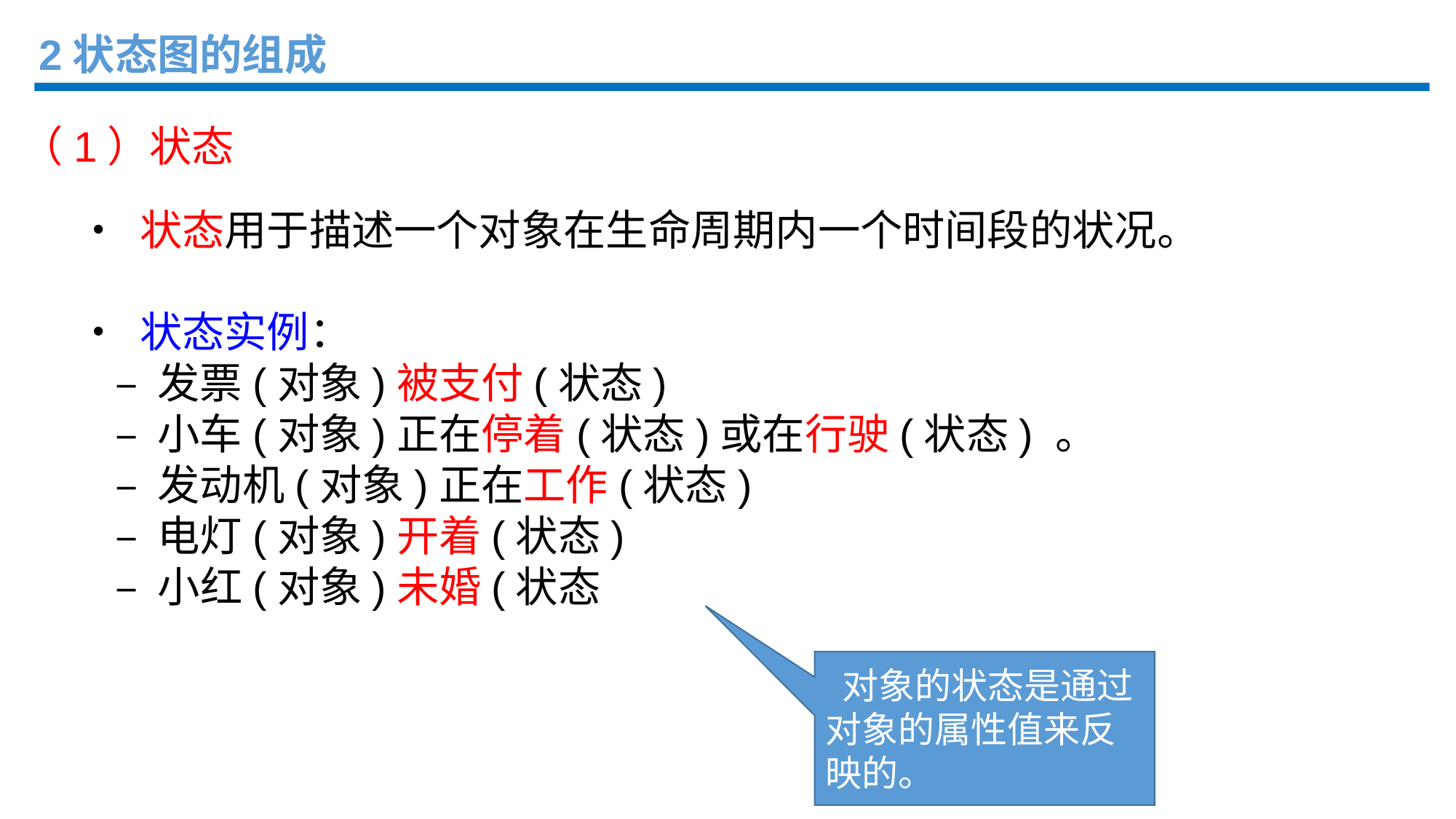

2状态图的组成
（1）状态
• 状态用于描述一个对象在生命周期内一个时间段的状况。

• 状态实例：
    – 发票(对象)被支付(状态)
    – 小车(对象)正在停着(状态)或在行驶(状态) 。
    – 发动机(对象)正在工作(状态)
    – 电灯(对象)开着(状态)
    – 小红(对象)未婚(状态

 对象的状态是通过 对象的属性值来反 映的。